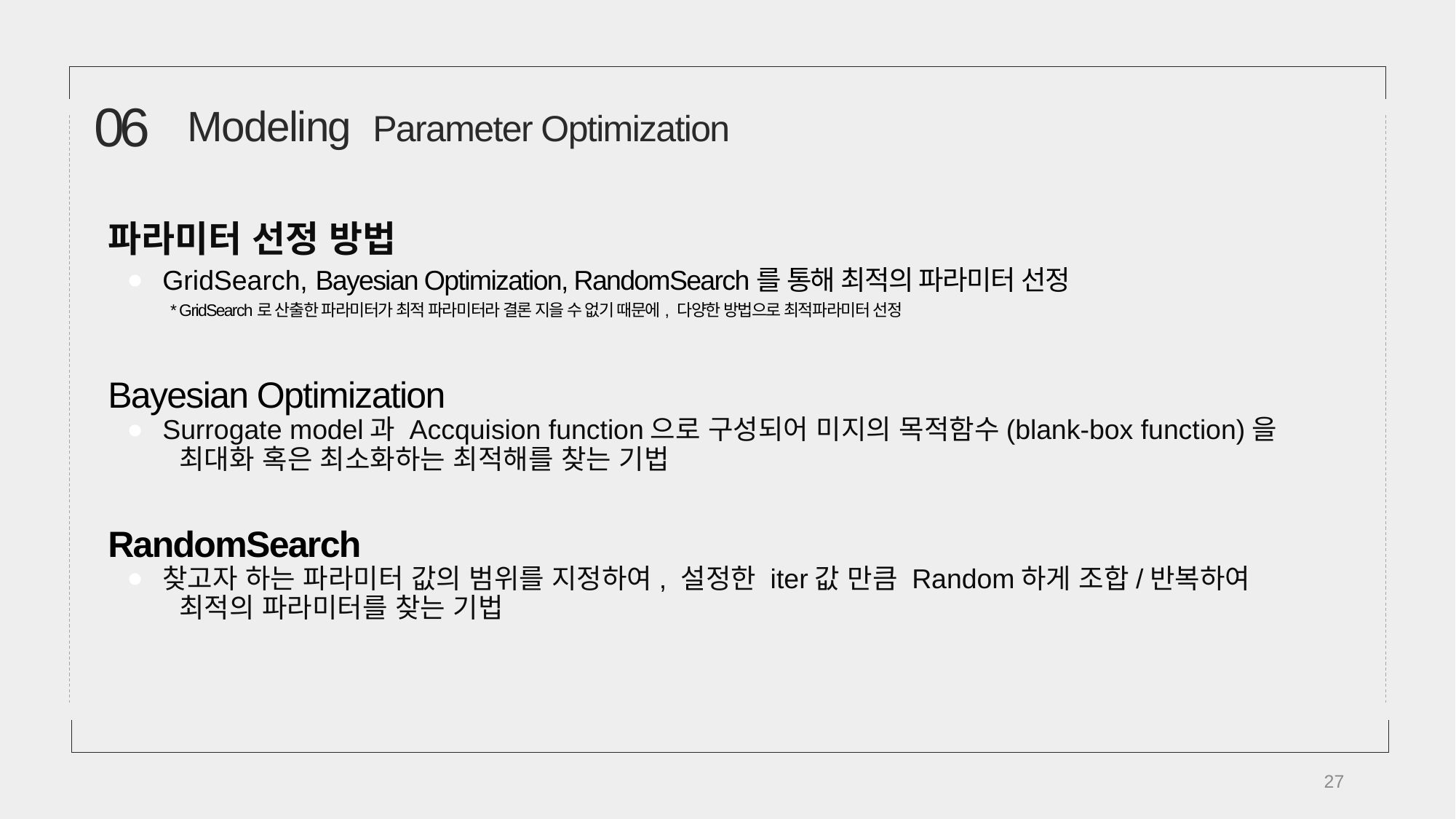

06
Modeling  Parameter Optimization
파라미터 선정 방법
GridSearch, Bayesian Optimization, RandomSearch를 통해 최적의 파라미터 선정
            * GridSearch로 산출한 파라미터가 최적 파라미터라 결론 지을 수 없기 때문에, 다양한 방법으로 최적파라미터 선정

Bayesian Optimization
Surrogate model과 Accquision function으로 구성되어 미지의 목적함수(blank-box function)을
      최대화 혹은 최소화하는 최적해를 찾는 기법

RandomSearch
찾고자 하는 파라미터 값의 범위를 지정하여, 설정한 iter값 만큼 Random하게 조합/반복하여
      최적의 파라미터를 찾는 기법

27